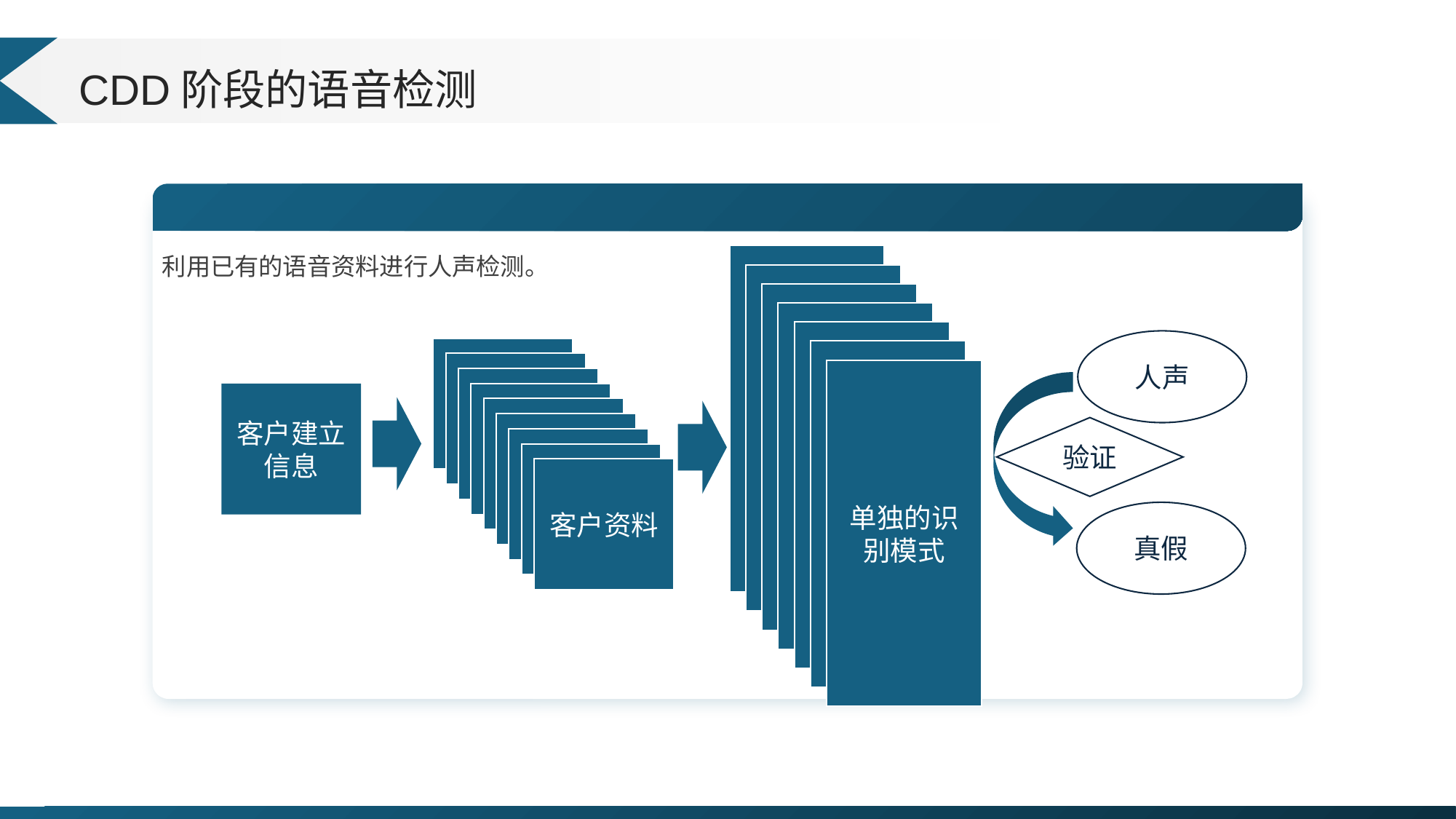

CDD阶段的语音检测

利用已有的语音资料进行人声检测。

人声
客户建立信息

客户建立信息
单独的识别模式
客户建立信息
客户建立信息
客户建立信息
客户建立信息
客户建立信息
验证

客户建立信息
客户建立信息
客户资料
真假